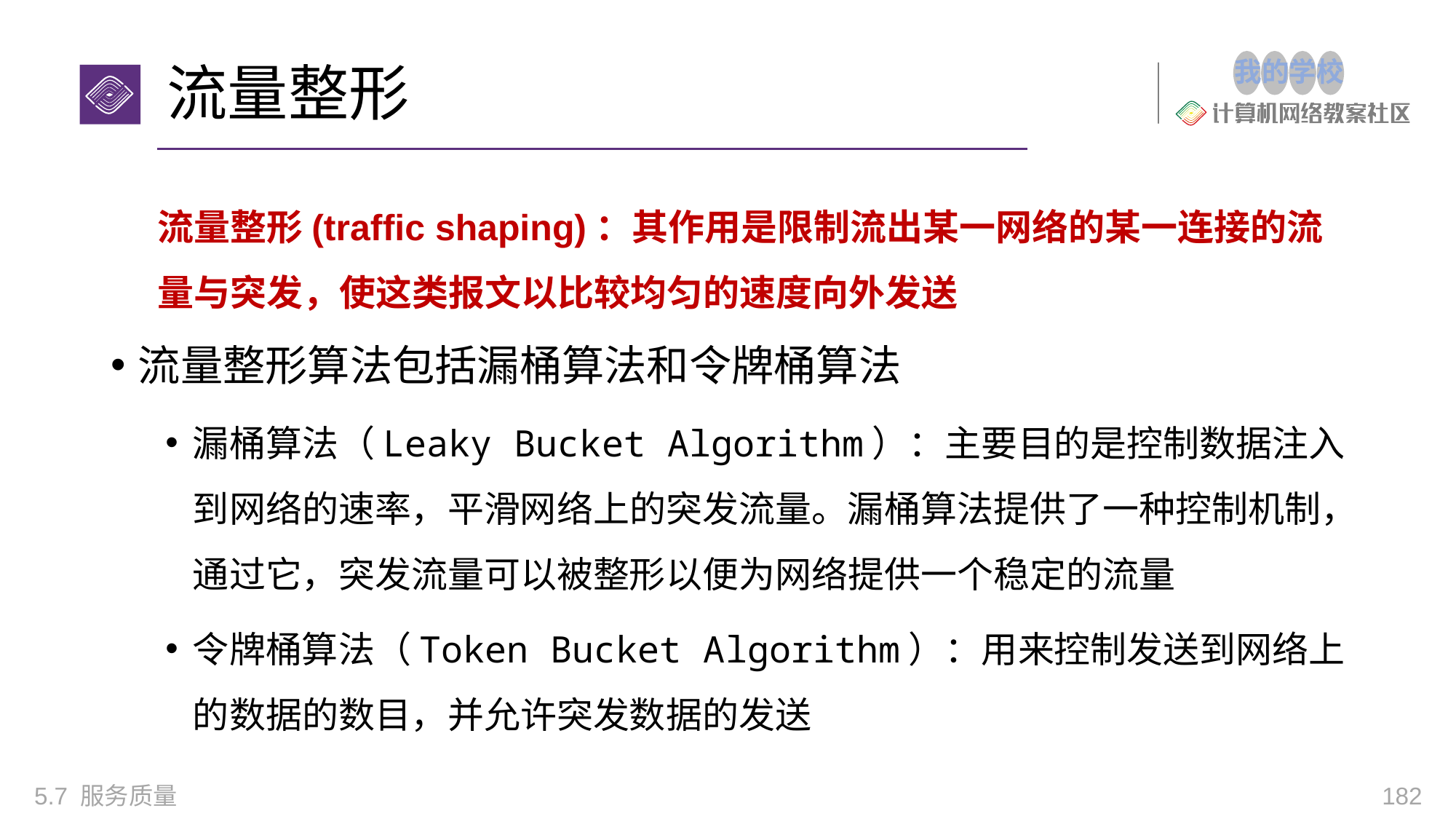

# 流量整形
流量整形(traffic shaping)：其作用是限制流出某一网络的某一连接的流量与突发，使这类报文以比较均匀的速度向外发送
流量整形算法包括漏桶算法和令牌桶算法
漏桶算法（Leaky Bucket Algorithm）：主要目的是控制数据注入到网络的速率，平滑网络上的突发流量。漏桶算法提供了一种控制机制，通过它，突发流量可以被整形以便为网络提供一个稳定的流量
令牌桶算法（Token Bucket Algorithm）：用来控制发送到网络上的数据的数目，并允许突发数据的发送
5.7 服务质量
182